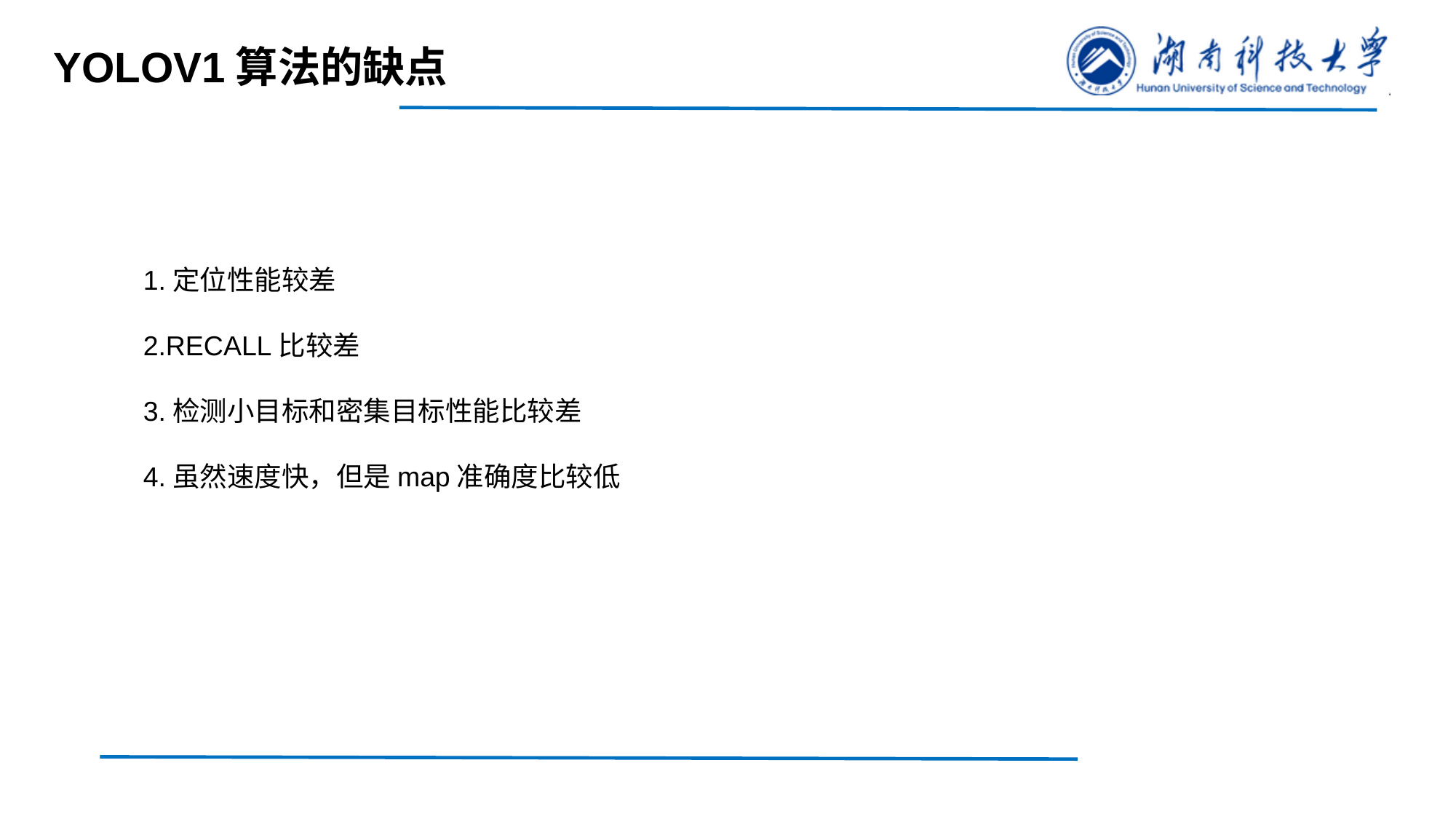

YOLOV1算法的缺点
1.定位性能较差
2.RECALL比较差
3.检测小目标和密集目标性能比较差
4.虽然速度快，但是map准确度比较低